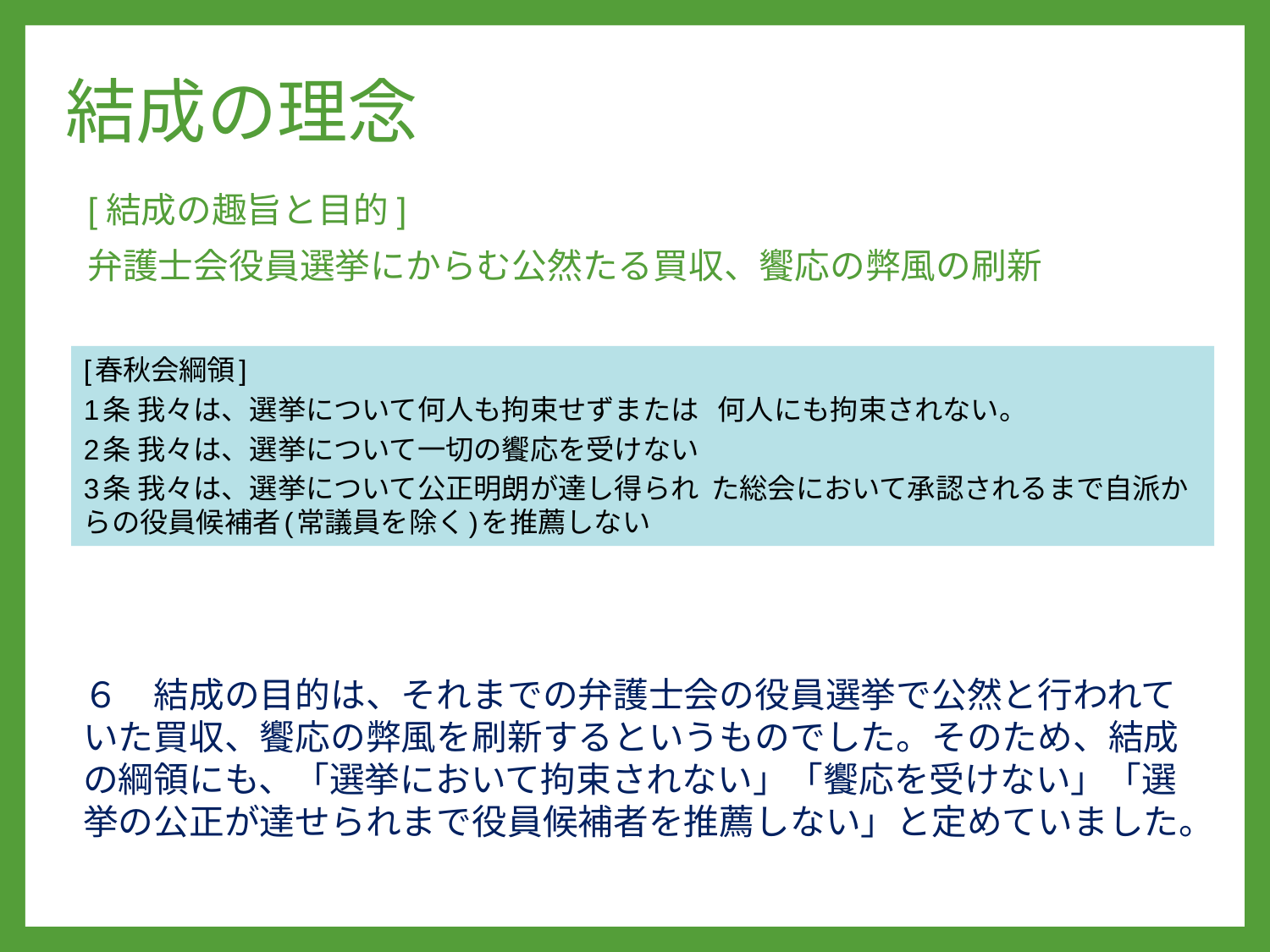

# 結成の理念
[結成の趣旨と目的]
弁護士会役員選挙にからむ公然たる買収、饗応の弊風の刷新
[春秋会綱領]
1条 我々は、選挙について何人も拘束せずまたは   何人にも拘束されない。
2条 我々は、選挙について一切の饗応を受けない
3条 我々は、選挙について公正明朗が達し得られ  た総会において承認されるまで自派からの役員候補者(常議員を除く)を推薦しない
６　結成の目的は、それまでの弁護士会の役員選挙で公然と行われていた買収、饗応の弊風を刷新するというものでした。そのため、結成の綱領にも、「選挙において拘束されない」「饗応を受けない」「選挙の公正が達せられまで役員候補者を推薦しない」と定めていました。